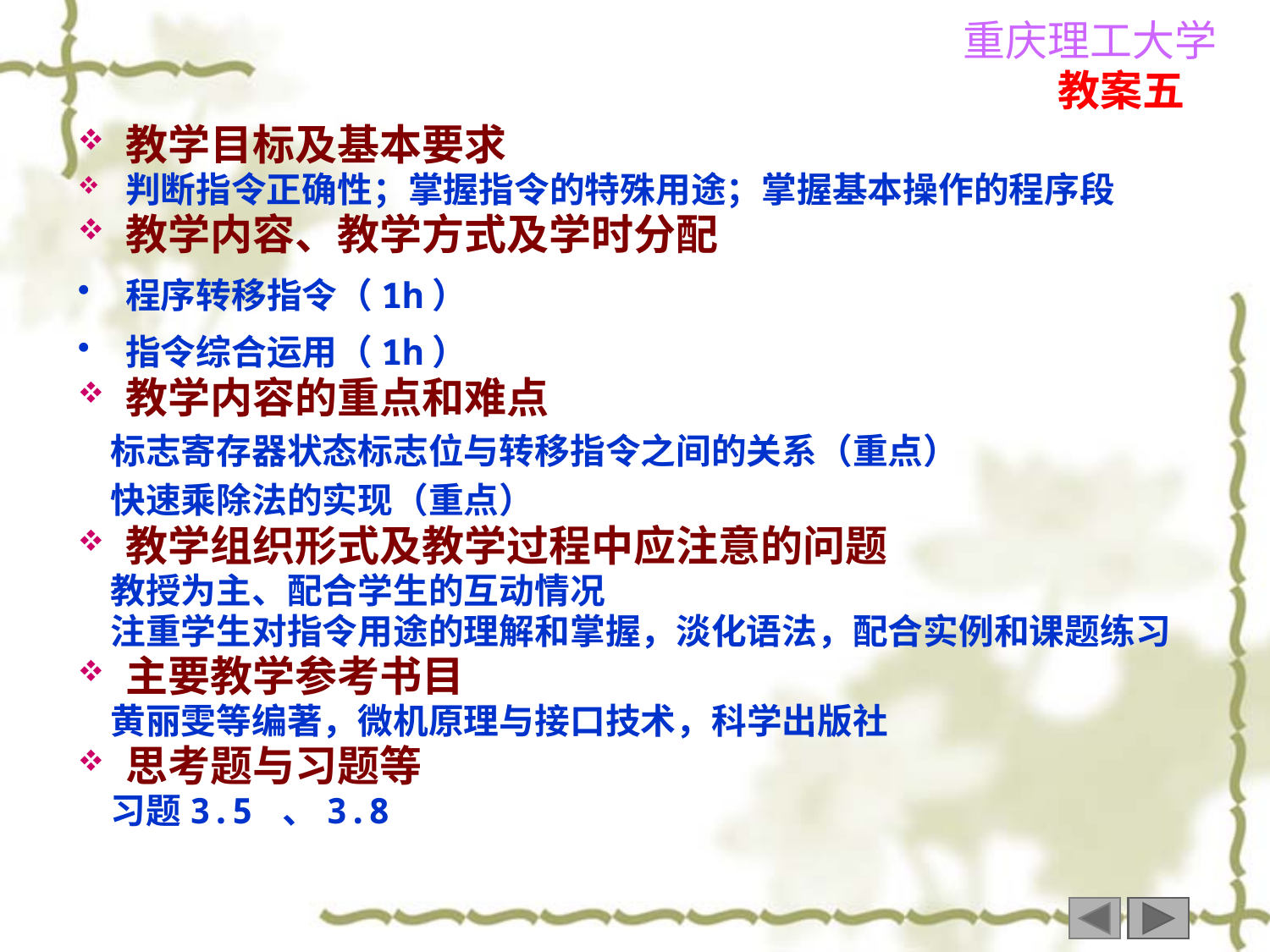

教案五
教学目标及基本要求
判断指令正确性；掌握指令的特殊用途；掌握基本操作的程序段
教学内容、教学方式及学时分配
程序转移指令（1h）
指令综合运用（1h）
教学内容的重点和难点
   标志寄存器状态标志位与转移指令之间的关系（重点）
   快速乘除法的实现（重点）
教学组织形式及教学过程中应注意的问题
   教授为主、配合学生的互动情况
   注重学生对指令用途的理解和掌握，淡化语法，配合实例和课题练习
主要教学参考书目
   黄丽雯等编著，微机原理与接口技术，科学出版社
思考题与习题等
   习题3.5 、3.8